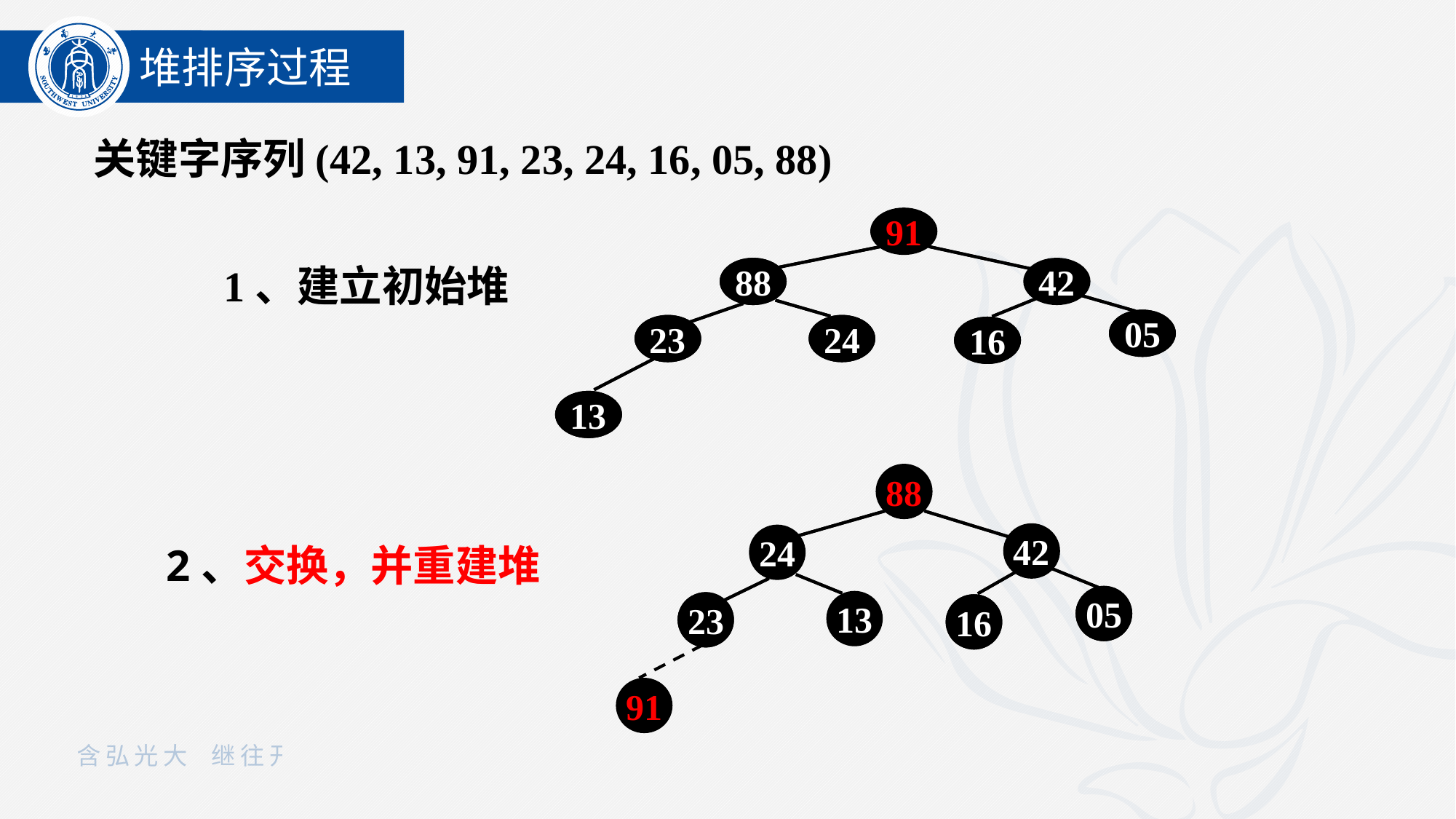

堆排序过程
关键字序列(42, 13, 91, 23, 24, 16, 05, 88)
91

88
88
42

05
05
23
23
24
24
16
16

13
13
1、建立初始堆
88

42
24

05
05
13
23
23
16
16
91
2、交换，并重建堆